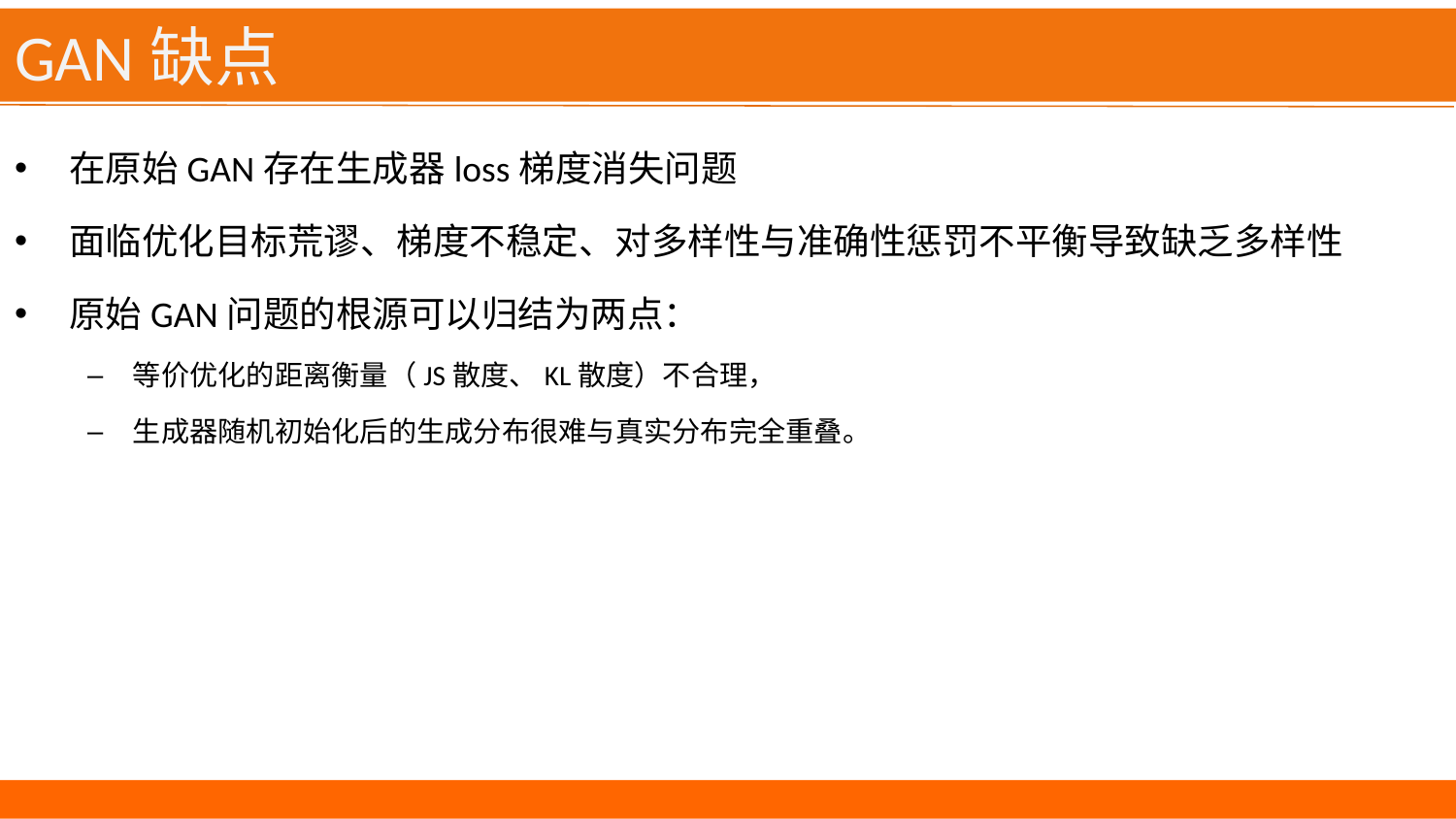

# GAN缺点
在原始GAN存在生成器loss梯度消失问题
面临优化目标荒谬、梯度不稳定、对多样性与准确性惩罚不平衡导致缺乏多样性
原始GAN问题的根源可以归结为两点：
等价优化的距离衡量（JS散度、KL散度）不合理，
生成器随机初始化后的生成分布很难与真实分布完全重叠。